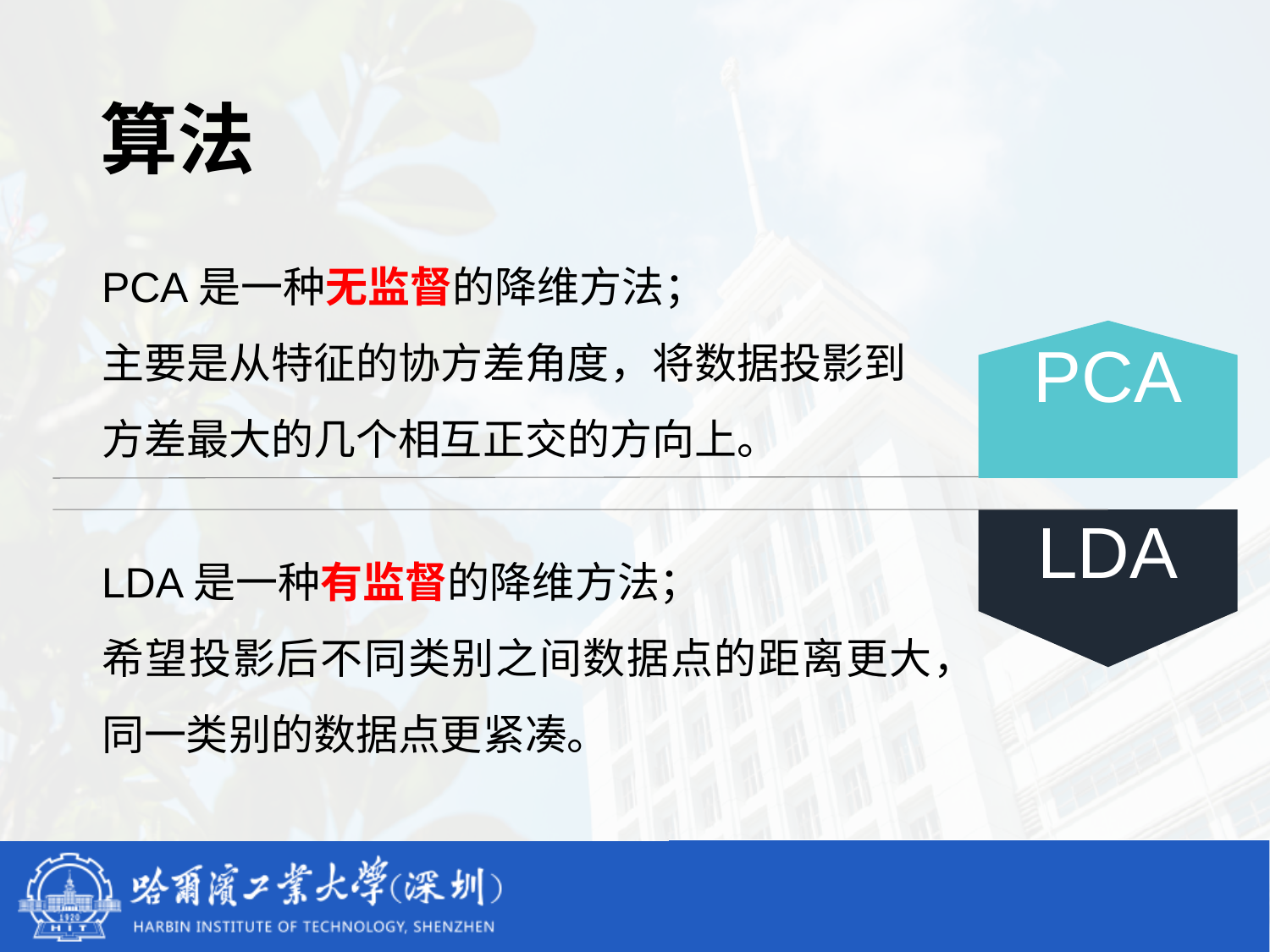

# 算法
PCA是一种无监督的降维方法；
主要是从特征的协方差角度，将数据投影到方差最大的几个相互正交的方向上。
PCA
LDA

LDA是一种有监督的降维方法；
希望投影后不同类别之间数据点的距离更大，同一类别的数据点更紧凑。